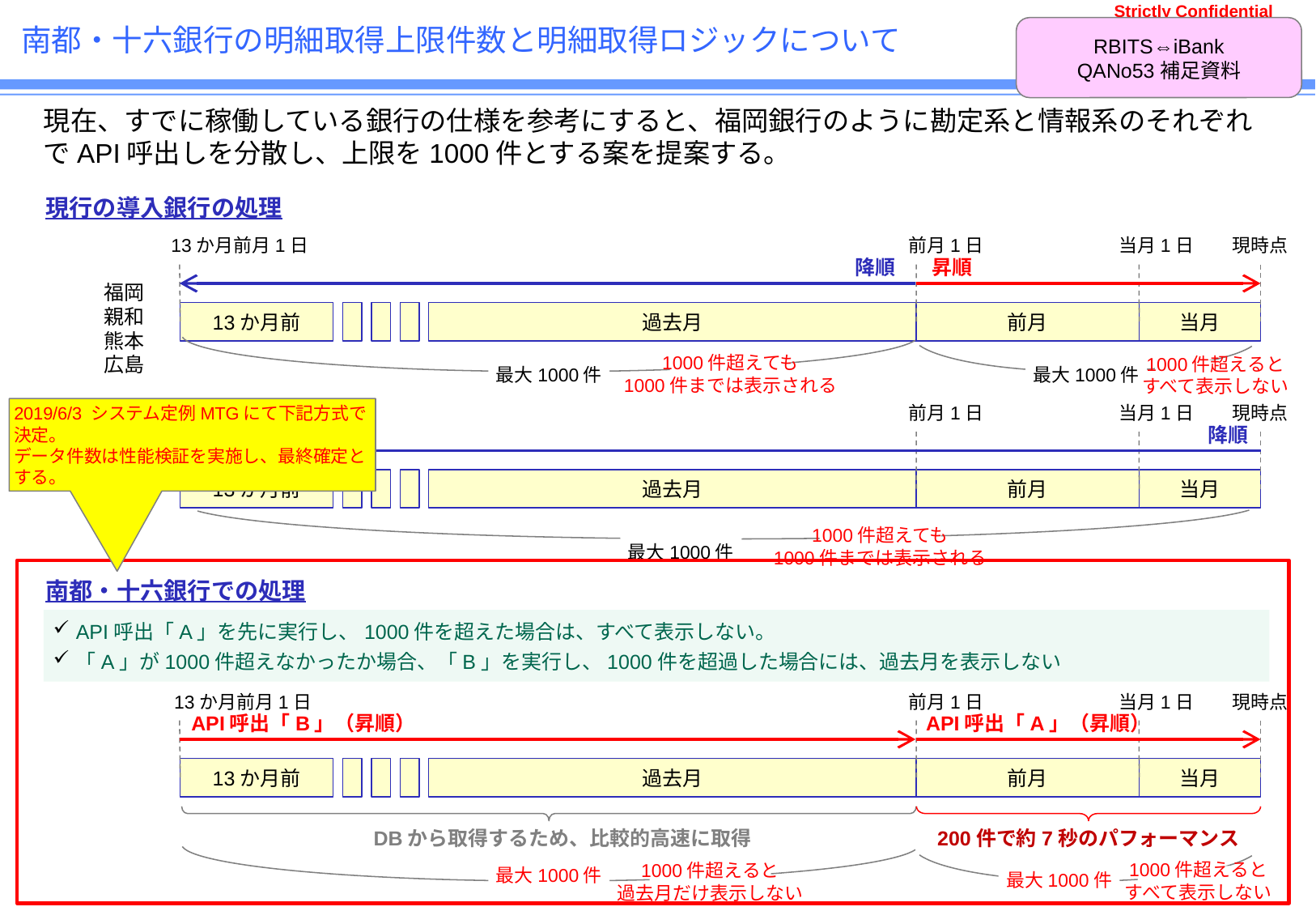

# 南都・十六銀行の明細取得上限件数と明細取得ロジックについて
RBITS⇔iBank
QANo53補足資料
現在、すでに稼働している銀行の仕様を参考にすると、福岡銀行のように勘定系と情報系のそれぞれでAPI呼出しを分散し、上限を1000件とする案を提案する。
現行の導入銀行の処理
13か月前月1日
前月1日
当月1日
現時点
降順
昇順
福岡
親和
熊本
広島

13か月前

過去月
前月
当月
1000件超えても
1000件までは表示される
最大1000件
最大1000件
1000件超えると
すべて表示しない
13か月前月1日
前月1日
当月1日
現時点
2019/6/3 システム定例MTGにて下記方式で決定。
データ件数は性能検証を実施し、最終確定とする。
降順

沖縄
13か月前

過去月
前月
当月
1000件超えても
1000件までは表示される
最大1000件

南都・十六銀行での処理
API呼出「A」を先に実行し、1000件を超えた場合は、すべて表示しない。
「A」が1000件超えなかったか場合、「B」を実行し、1000件を超過した場合には、過去月を表示しない

13か月前月1日
前月1日
当月1日
現時点
API呼出「B」（昇順）
API呼出「A」（昇順）
13か月前

過去月
前月
当月

DBから取得するため、比較的高速に取得
200件で約7秒のパフォーマンス
最大1000件
最大1000件
1000件超えると
すべて表示しない
1000件超えると
過去月だけ表示しない